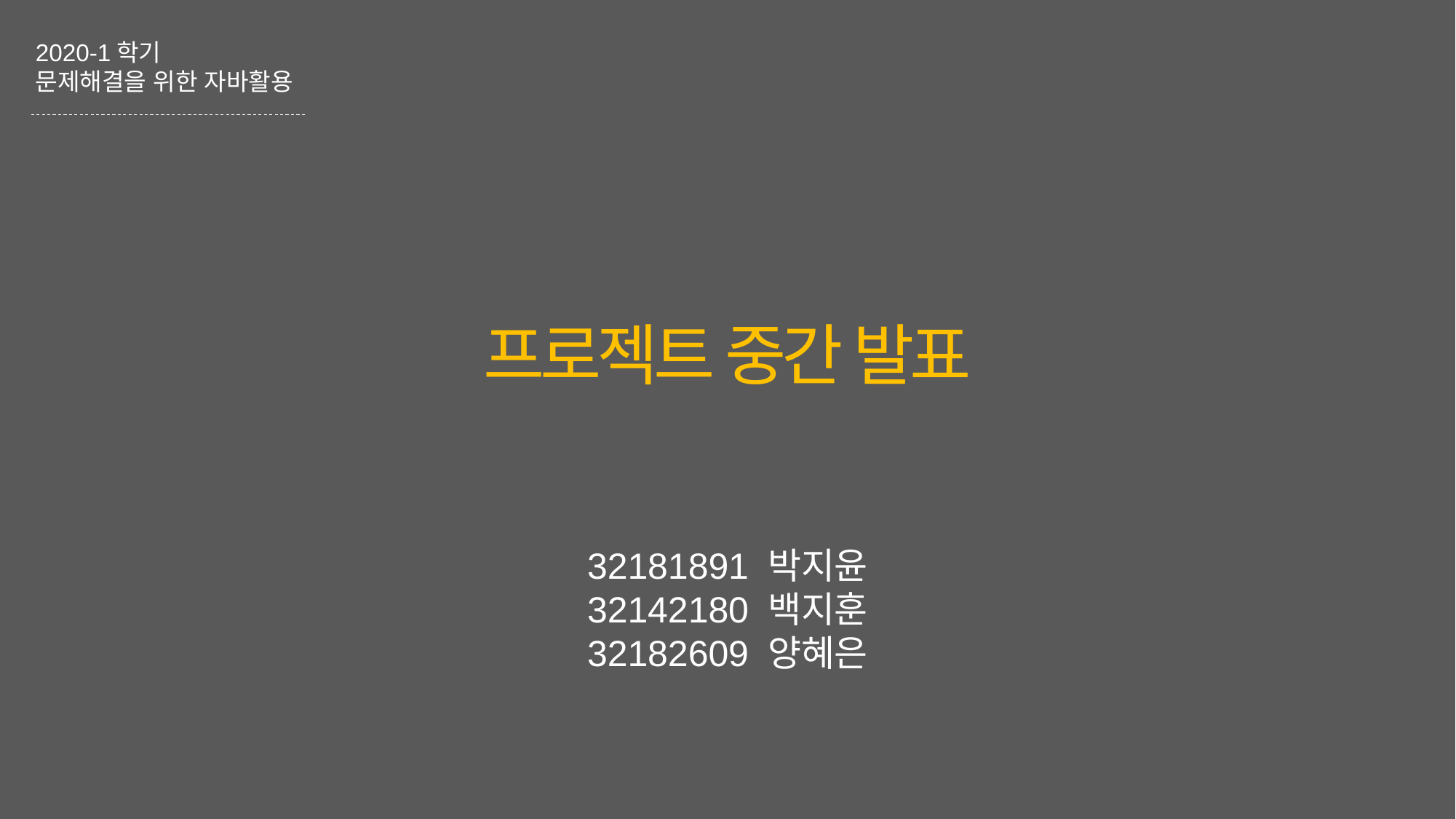

2020-1학기
문제해결을 위한 자바활용
프로젝트 중간 발표
32181891 박지윤
32142180 백지훈
32182609 양혜은